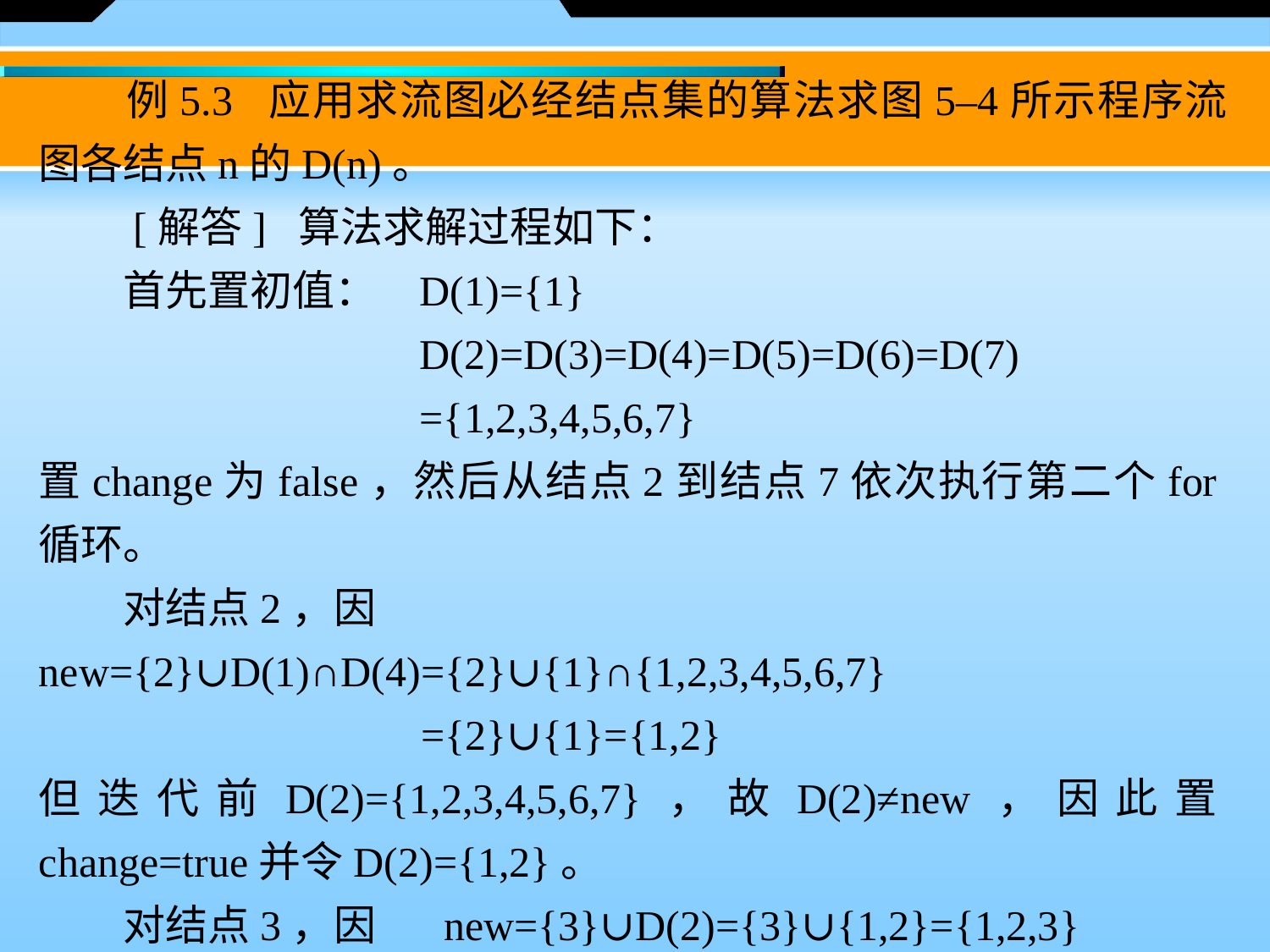

例5.3  应用求流图必经结点集的算法求图5–4所示程序流图各结点n的D(n)。
　　[解答]  算法求解过程如下：
　　首先置初值：	D(1)={1}
                   		D(2)=D(3)=D(4)=D(5)=D(6)=D(7)
                      		={1,2,3,4,5,6,7}
置change为false，然后从结点2到结点7依次执行第二个for循环。
　　对结点2，因new={2}∪D(1)∩D(4)={2}∪{1}∩{1,2,3,4,5,6,7}
                     	　        ={2}∪{1}={1,2}
但迭代前D(2)={1,2,3,4,5,6,7}，故D(2)≠new，因此置change=true并令D(2)={1,2}。
　　对结点3，因      new={3}∪D(2)={3}∪{1,2}={1,2,3}
但迭代前D(3)={1,2,3,4,5,6,7}，故D(3) ≠new，因此令D(3)={1, 2, 3}。